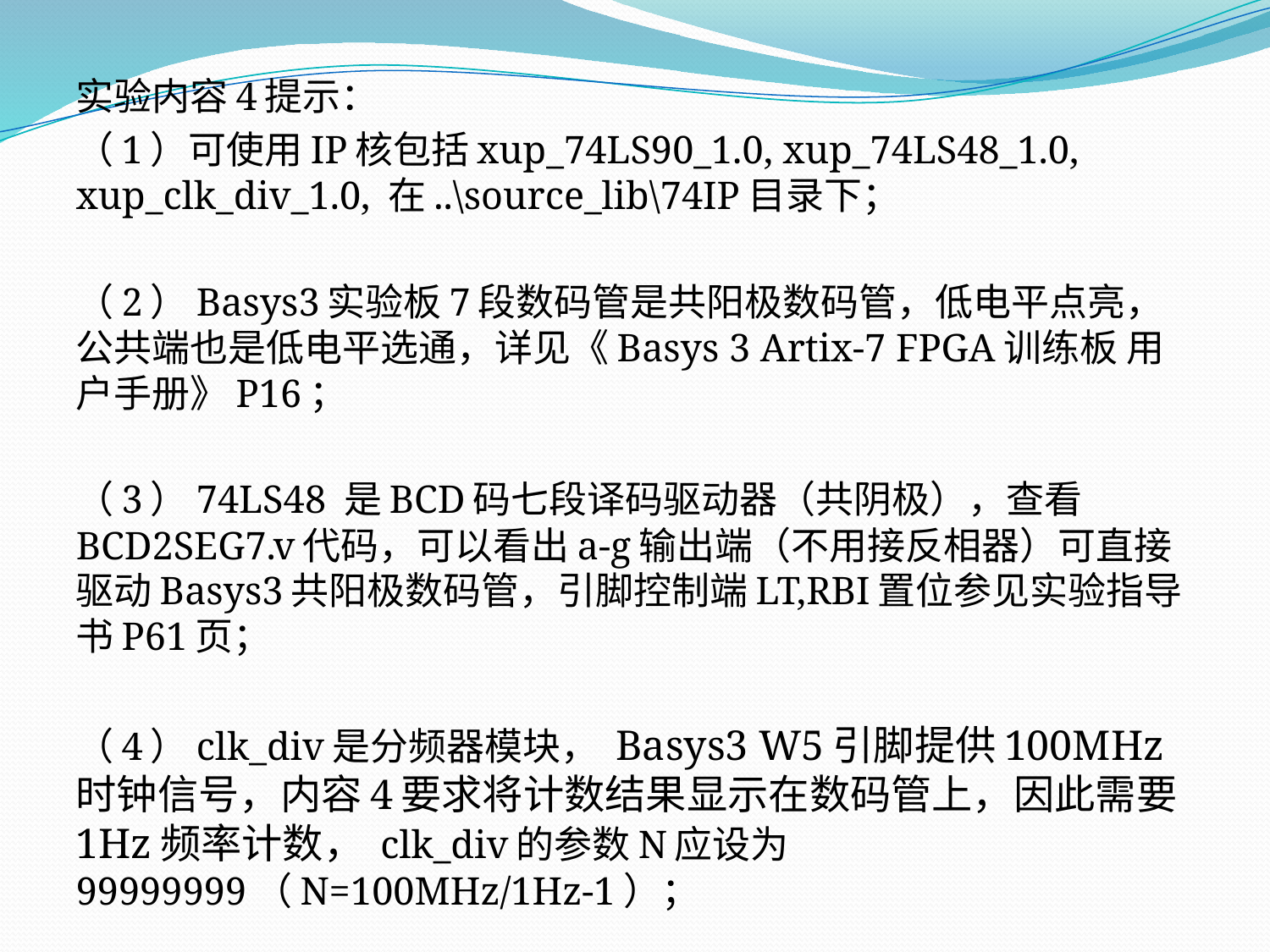

实验内容4提示：
（1）可使用IP核包括xup_74LS90_1.0, xup_74LS48_1.0, xup_clk_div_1.0, 在..\source_lib\74IP目录下；

（2）Basys3实验板7段数码管是共阳极数码管，低电平点亮，公共端也是低电平选通，详见《Basys 3 Artix-7 FPGA训练板 用户手册》P16；

（3）74LS48 是BCD码七段译码驱动器（共阴极），查看BCD2SEG7.v代码，可以看出a-g输出端（不用接反相器）可直接驱动Basys3共阳极数码管，引脚控制端LT,RBI置位参见实验指导书P61页；

（4）clk_div是分频器模块， Basys3 W5引脚提供100MHz时钟信号，内容4要求将计数结果显示在数码管上，因此需要1Hz频率计数， clk_div的参数N应设为99999999（N=100MHz/1Hz-1）；